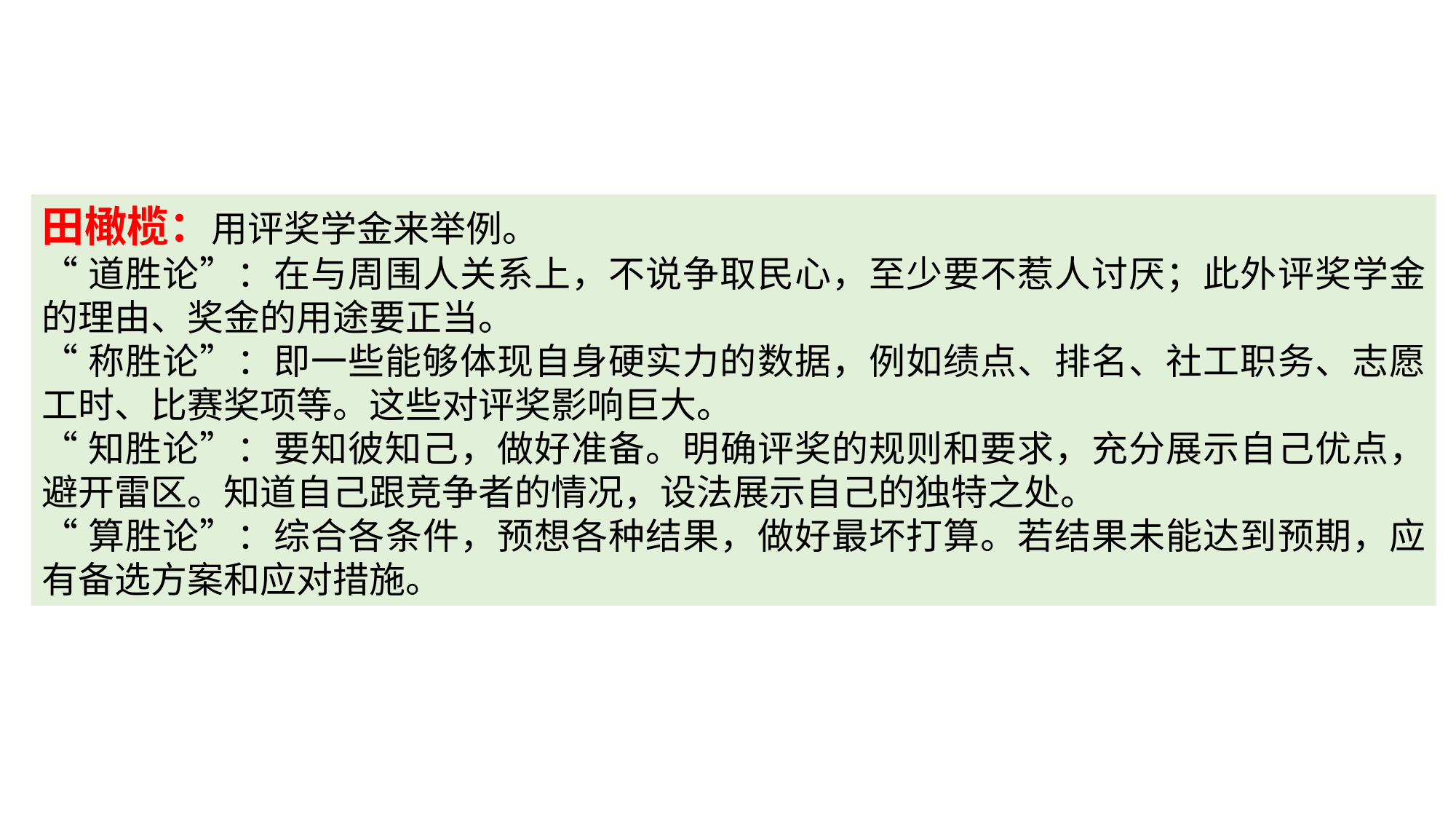

田橄榄：用评奖学金来举例。
“道胜论”：在与周围人关系上，不说争取民心，至少要不惹人讨厌；此外评奖学金的理由、奖金的用途要正当。
“称胜论”：即一些能够体现自身硬实力的数据，例如绩点、排名、社工职务、志愿工时、比赛奖项等。这些对评奖影响巨大。
“知胜论”：要知彼知己，做好准备。明确评奖的规则和要求，充分展示自己优点，避开雷区。知道自己跟竞争者的情况，设法展示自己的独特之处。
“算胜论”：综合各条件，预想各种结果，做好最坏打算。若结果未能达到预期，应有备选方案和应对措施。